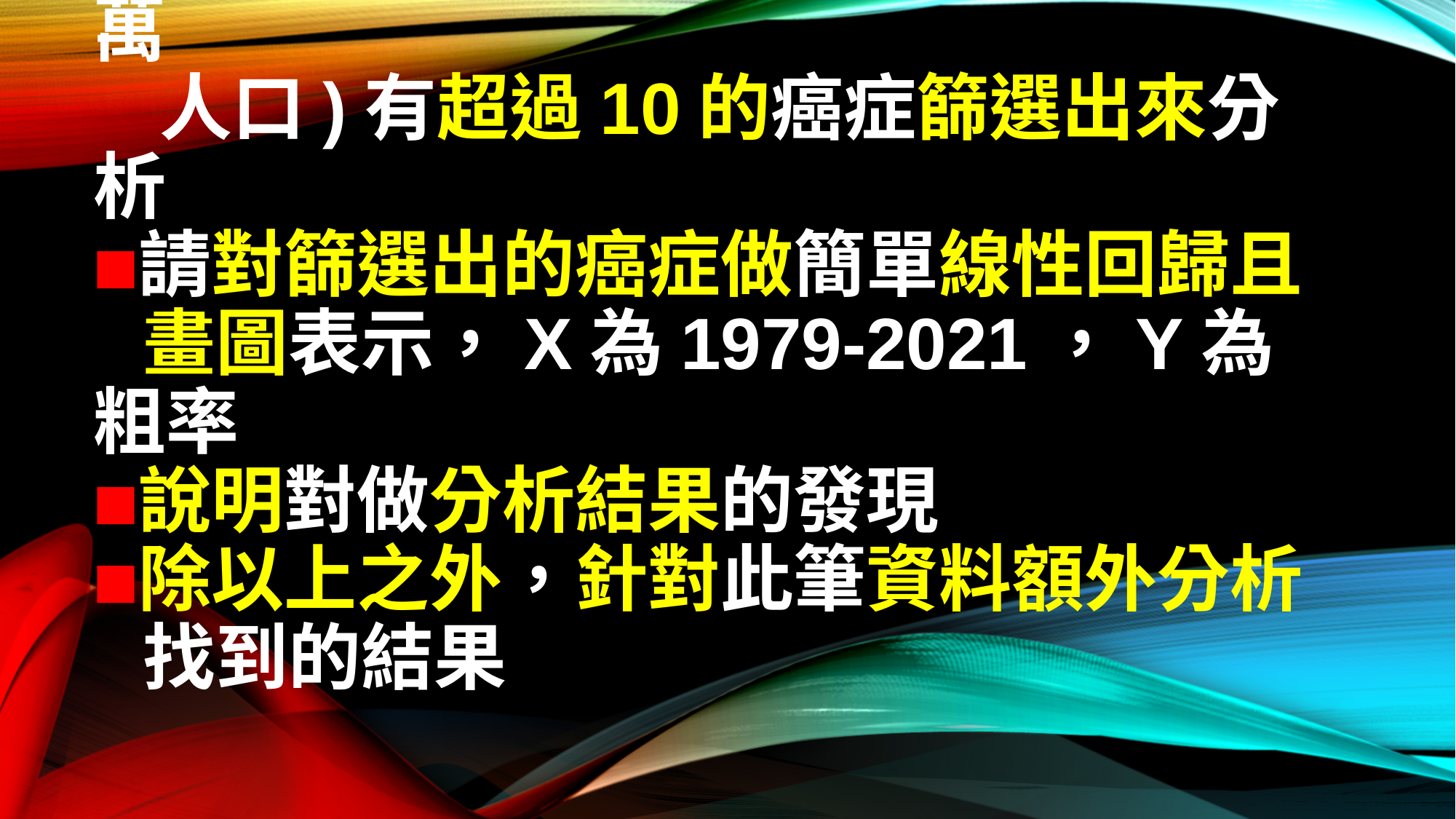

# ★題目： ◼︎請對全國的資料，只要粗率 (每10萬 人口)有超過10的癌症篩選出來分析 ◼︎請對篩選出的癌症做簡單線性回歸且 畫圖表示，x為1979-2021，y為粗率 ◼︎說明對做分析結果的發現 ◼︎除以上之外，針對此筆資料額外分析 找到的結果